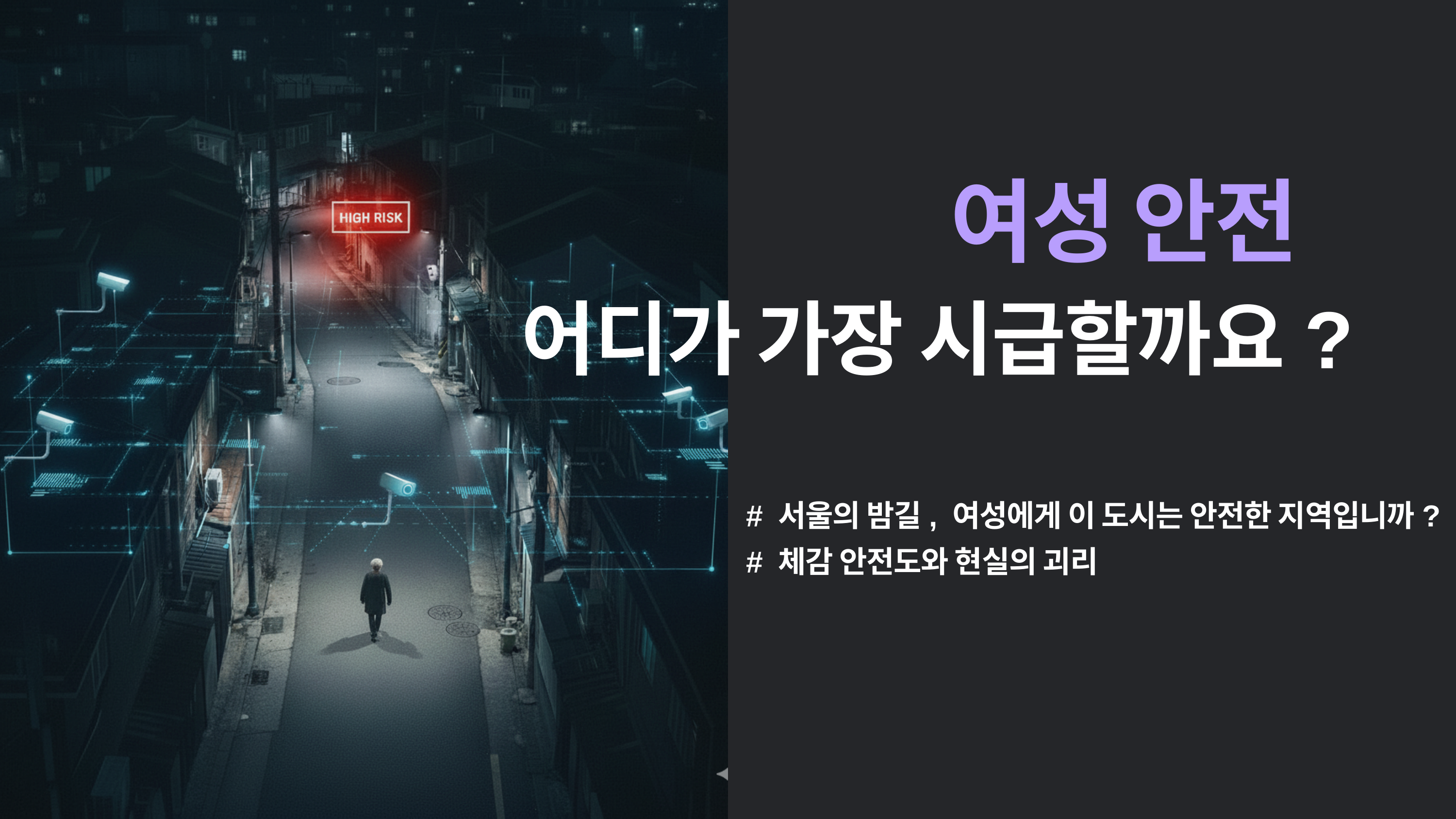

여성 안전

어디가 가장 시급할까요?
# 서울의 밤길, 여성에게 이 도시는 안전한 지역입니까?

# 체감 안전도와 현실의 괴리